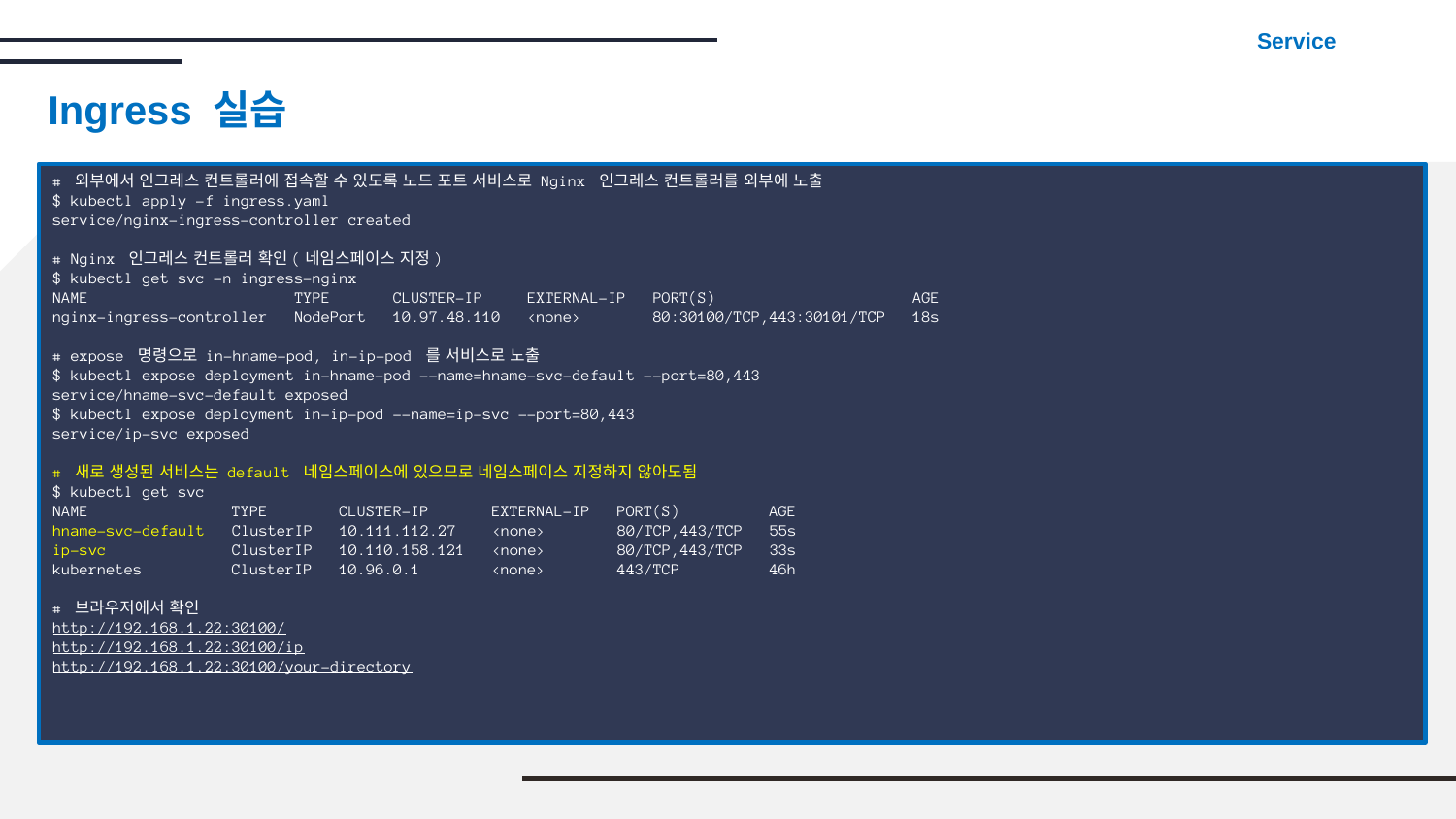

Service
Ingress 실습

# 외부에서 인그레스 컨트롤러에 접속할 수 있도록 노드 포트 서비스로 Nginx 인그레스 컨트롤러를 외부에 노출
$ kubectl apply -f ingress.yaml
service/nginx-ingress-controller created

# Nginx 인그레스 컨트롤러 확인(네임스페이스 지정)
$ kubectl get svc -n ingress-nginx
NAME                       TYPE       CLUSTER-IP     EXTERNAL-IP   PORT(S)                      AGE
nginx-ingress-controller   NodePort   10.97.48.110   <none>        80:30100/TCP,443:30101/TCP   18s

# expose 명령으로 in-hname-pod, in-ip-pod 를 서비스로 노출
$ kubectl expose deployment in-hname-pod --name=hname-svc-default --port=80,443
service/hname-svc-default exposed
$ kubectl expose deployment in-ip-pod --name=ip-svc --port=80,443
service/ip-svc exposed

# 새로 생성된 서비스는 default 네임스페이스에 있으므로 네임스페이스 지정하지 않아도됨
$ kubectl get svc
NAME                TYPE        CLUSTER-IP       EXTERNAL-IP   PORT(S)          AGE
hname-svc-default   ClusterIP   10.111.112.27    <none>        80/TCP,443/TCP   55s
ip-svc              ClusterIP   10.110.158.121   <none>        80/TCP,443/TCP   33s
kubernetes          ClusterIP   10.96.0.1        <none>        443/TCP          46h

# 브라우저에서 확인
http://192.168.1.22:30100/
http://192.168.1.22:30100/ip
http://192.168.1.22:30100/your-directory